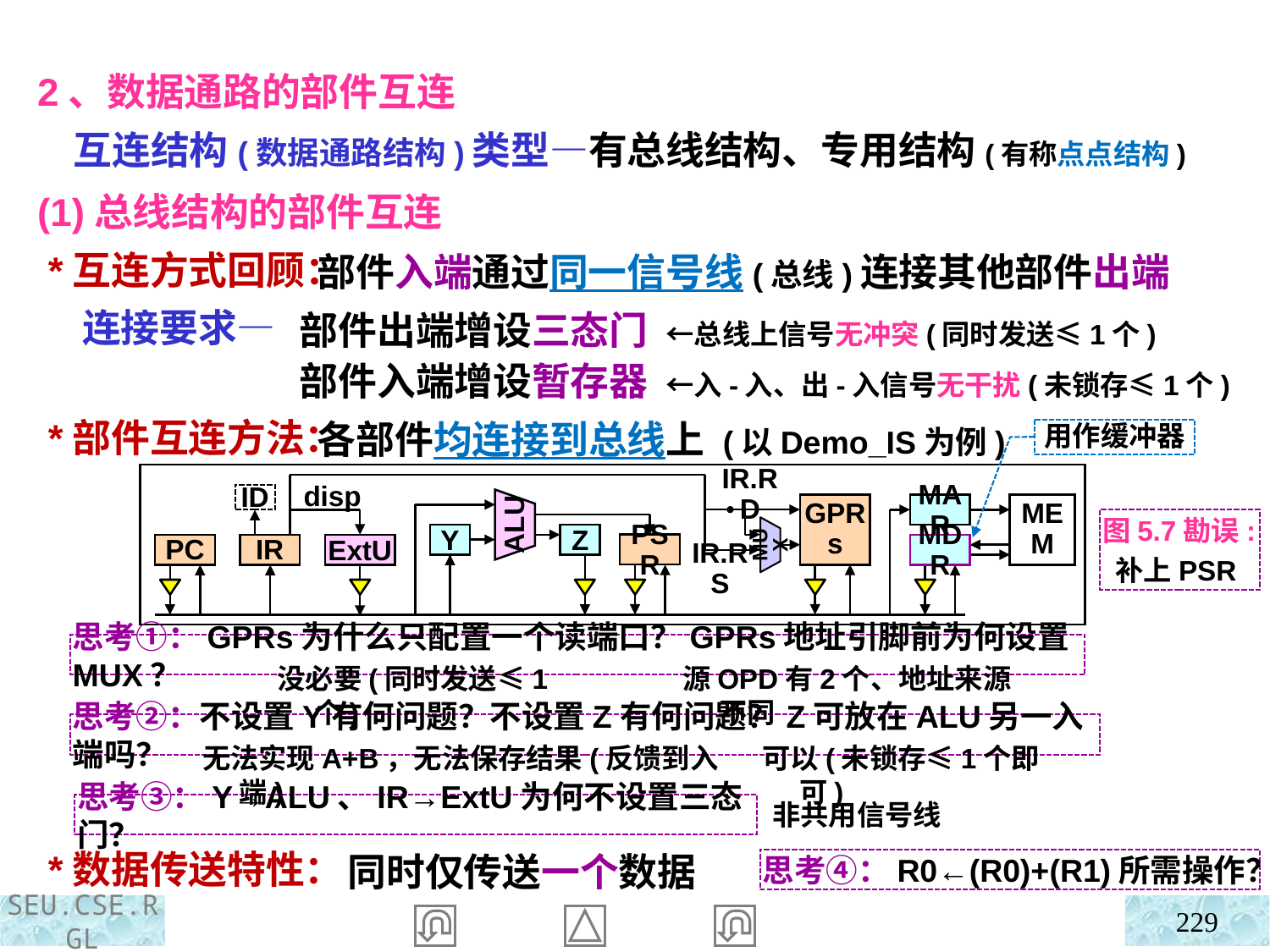

2、数据通路的部件互连
   互连结构(数据通路结构)类型—有总线结构、专用结构(有称点点结构)
(1)总线结构的部件互连
 *互连方式回顾：
    连接要求—

 *部件互连方法：

 *数据传送特性：
    部件入端通过同一信号线(总线)连接其他部件出端
  部件出端增设三态门  ←总线上信号无冲突(同时发送≤1个)
  部件入端增设暂存器  ←入-入、出-入信号无干扰(未锁存≤1个)
    各部件均连接到总线上 (以Demo_IS为例)
用作缓冲器

IR.RD
ID
disp
GPRs
MEM
ALU
PSR
PC
IR
MUX
ExtU
IR.RS
MAR
Y
Z
MDR
图5.7勘误:
 补上PSR

思考①：GPRs为什么只配置一个读端口？GPRs地址引脚前为何设置MUX？
没必要(同时发送≤1个)
源OPD有2个、地址来源不同
思考②：不设置Y有何问题？不设置Z有何问题？Z可放在ALU另一入端吗？
无法实现A+B，无法保存结果(反馈到入端)
可以(未锁存≤1个即可)
思考③：Y→ALU、IR→ExtU为何不设置三态门？
非共用信号线
同时仅传送一个数据
思考④：R0←(R0)+(R1)所需操作？
229